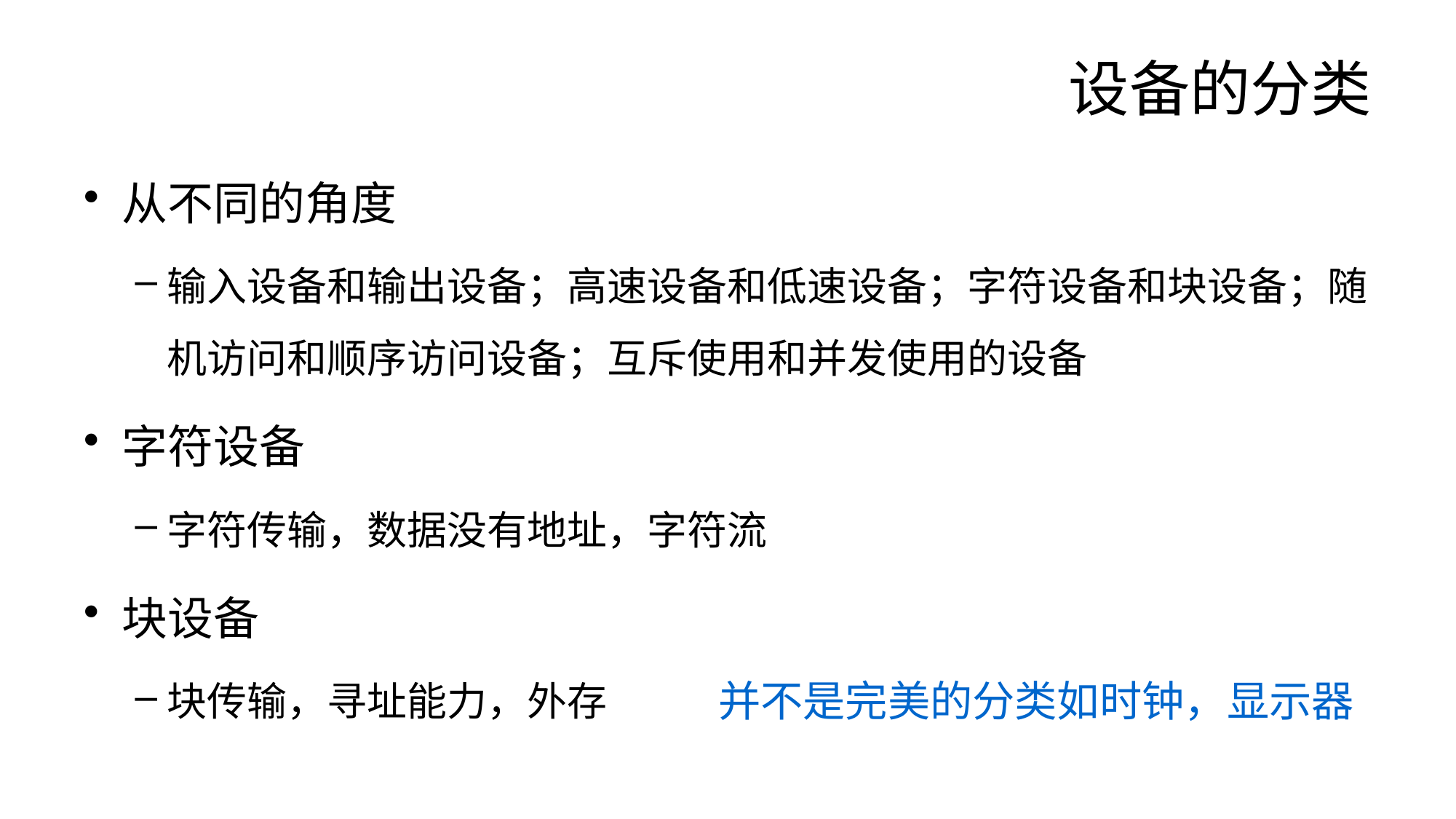

# 设备的分类
从不同的角度
输入设备和输出设备；高速设备和低速设备；字符设备和块设备；随机访问和顺序访问设备；互斥使用和并发使用的设备
字符设备
字符传输，数据没有地址，字符流
块设备
块传输，寻址能力，外存
并不是完美的分类如时钟，显示器